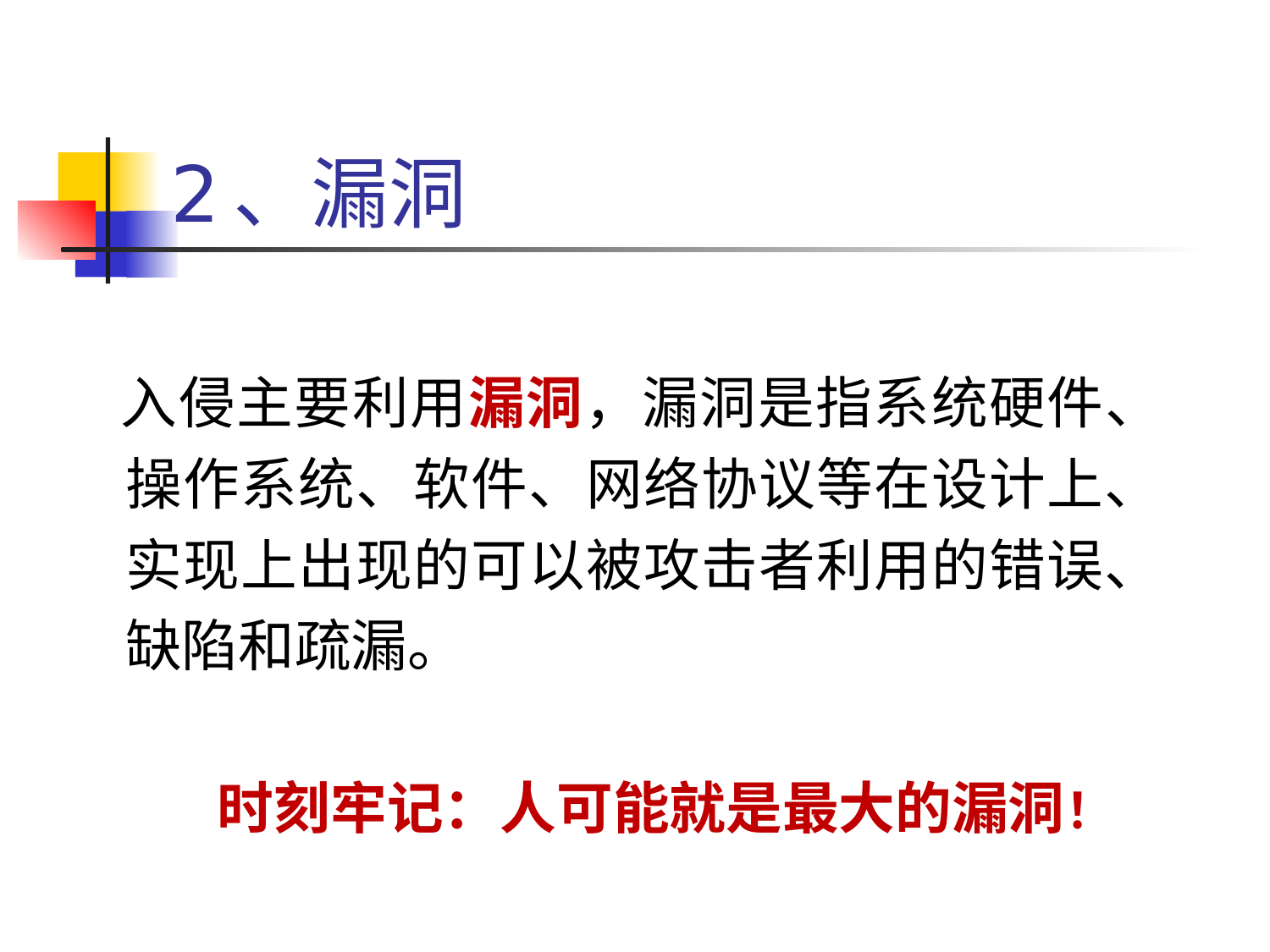

# 2、漏洞

  入侵主要利用漏洞，漏洞是指系统硬件、操作系统、软件、网络协议等在设计上、实现上出现的可以被攻击者利用的错误、缺陷和疏漏。
时刻牢记：人可能就是最大的漏洞！